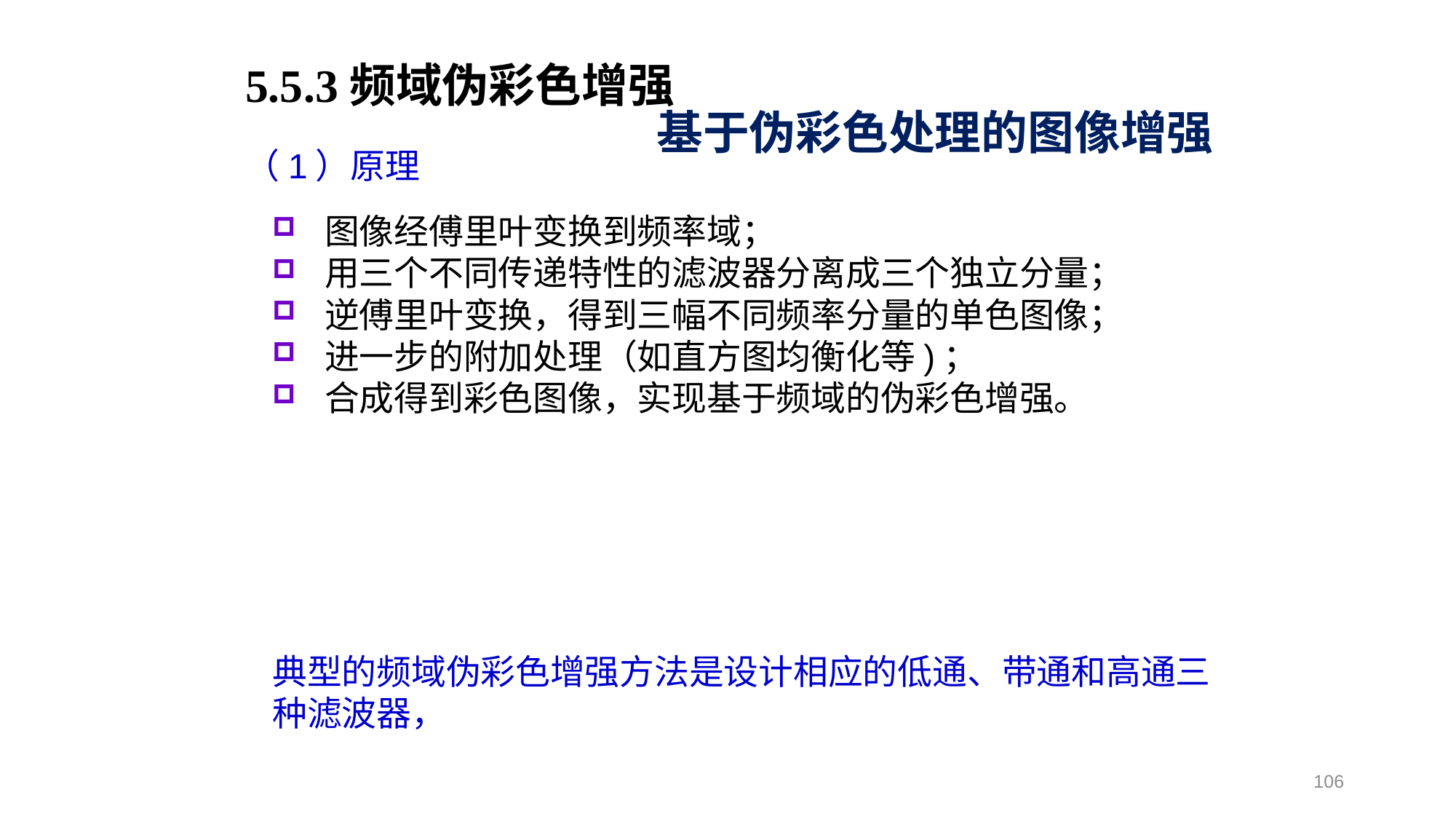

5.5.3频域伪彩色增强
基于伪彩色处理的图像增强
（1）原理
图像经傅里叶变换到频率域；
用三个不同传递特性的滤波器分离成三个独立分量；
逆傅里叶变换，得到三幅不同频率分量的单色图像；
进一步的附加处理（如直方图均衡化等)；
合成得到彩色图像，实现基于频域的伪彩色增强。
典型的频域伪彩色增强方法是设计相应的低通、带通和高通三种滤波器，
106